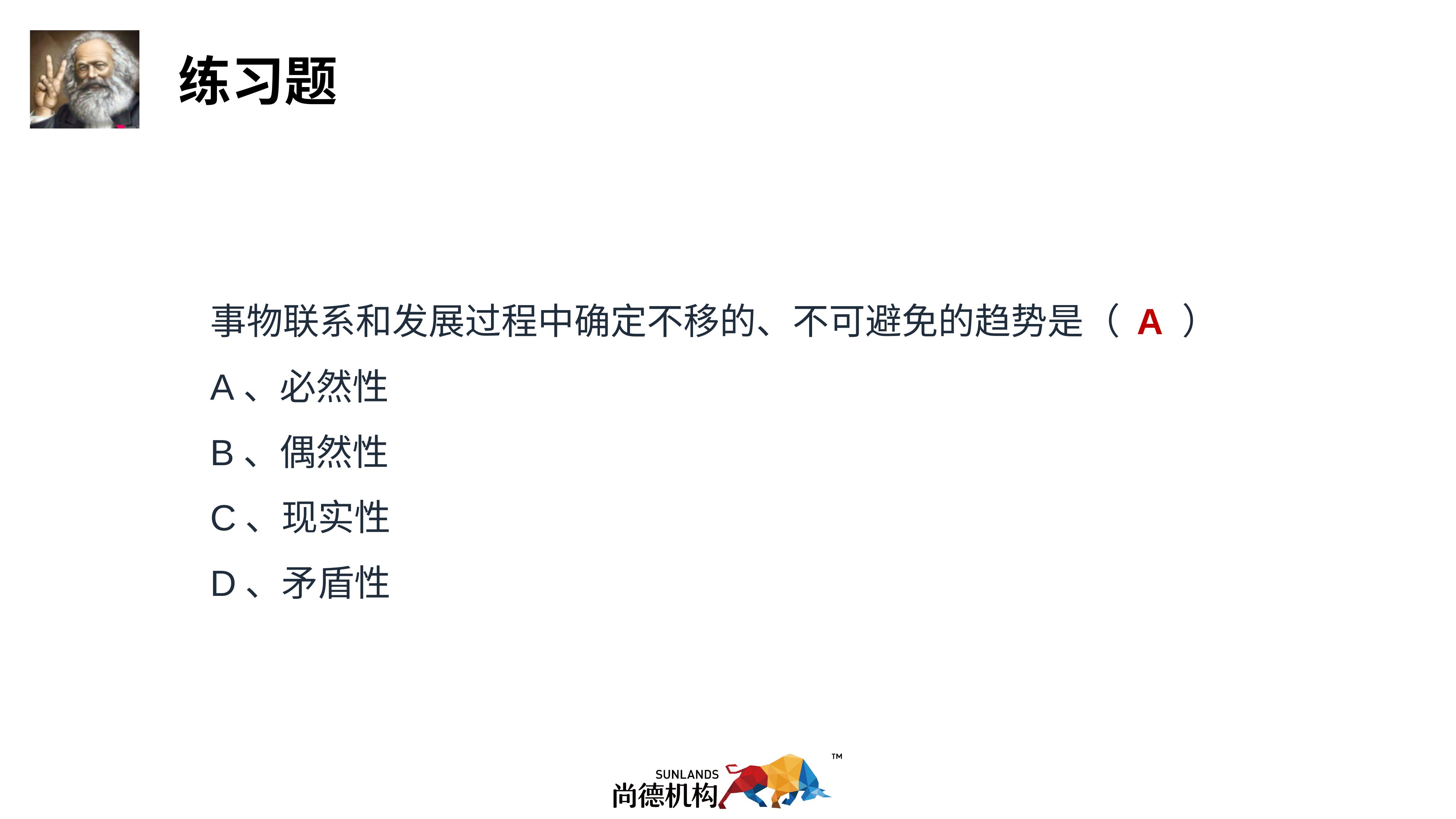

事物联系和发展过程中确定不移的、不可避免的趋势是（ A ）
A、必然性
B、偶然性
C、现实性
D、矛盾性